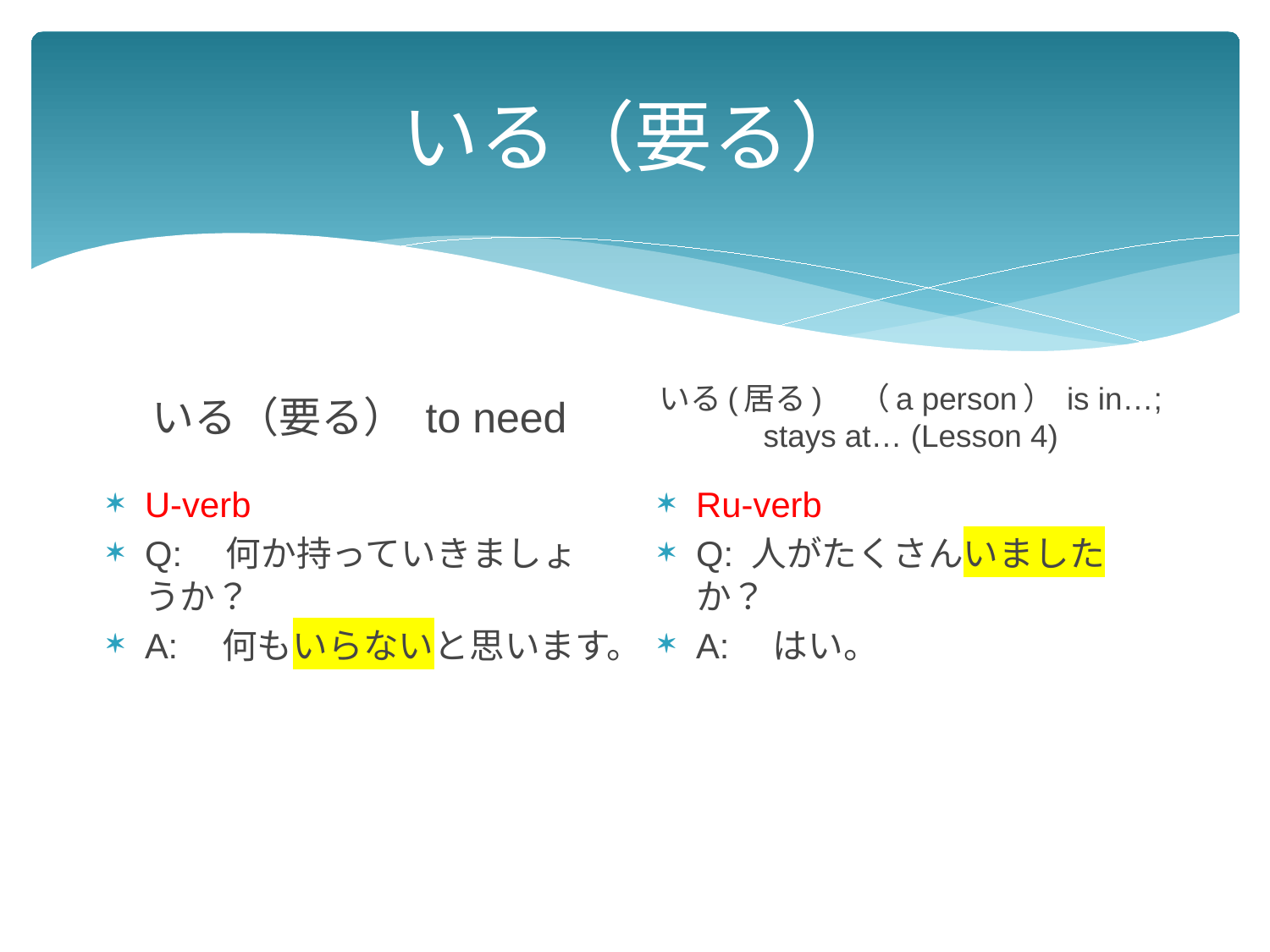

# いる（要る）
いる(居る)　（a person） is in…; stays at… (Lesson 4)
いる（要る） to need
U-verb
Q:　何か持っていきましょうか？
A:　何もいらないと思います。
Ru-verb
Q: 人がたくさんいましたか？
A:　はい。